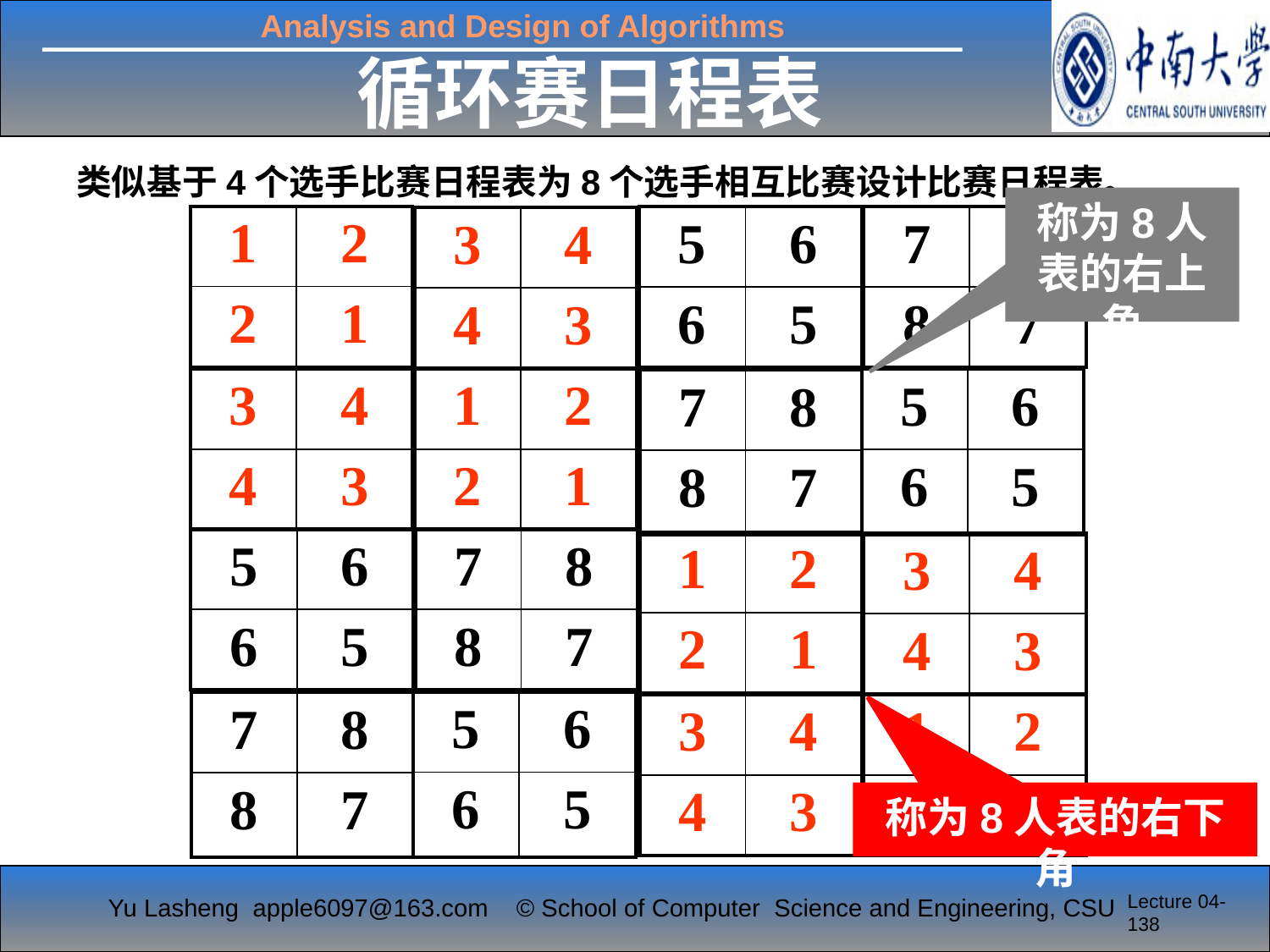

循环赛日程表
    类似基于4个选手比赛日程表为8个选手相互比赛设计比赛日程表。
称为8人表的右上角
| 1 | 2 |
| --- | --- |
| 2 | 1 |
| 5 | 6 |
| --- | --- |
| 6 | 5 |
| 7 | 8 |
| --- | --- |
| 8 | 7 |
| 3 | 4 |
| --- | --- |
| 4 | 3 |
| 3 | 4 |
| --- | --- |
| 4 | 3 |
| 1 | 2 |
| --- | --- |
| 2 | 1 |
| 5 | 6 |
| --- | --- |
| 6 | 5 |
| 7 | 8 |
| --- | --- |
| 8 | 7 |
| 5 | 6 |
| --- | --- |
| 6 | 5 |
| 7 | 8 |
| --- | --- |
| 8 | 7 |
| 1 | 2 |
| --- | --- |
| 2 | 1 |
| 3 | 4 |
| --- | --- |
| 4 | 3 |
| 5 | 6 |
| --- | --- |
| 6 | 5 |
| 7 | 8 |
| --- | --- |
| 8 | 7 |
| 3 | 4 |
| --- | --- |
| 4 | 3 |
| 1 | 2 |
| --- | --- |
| 2 | 1 |
称为8人表的右下角
Lecture 04-138